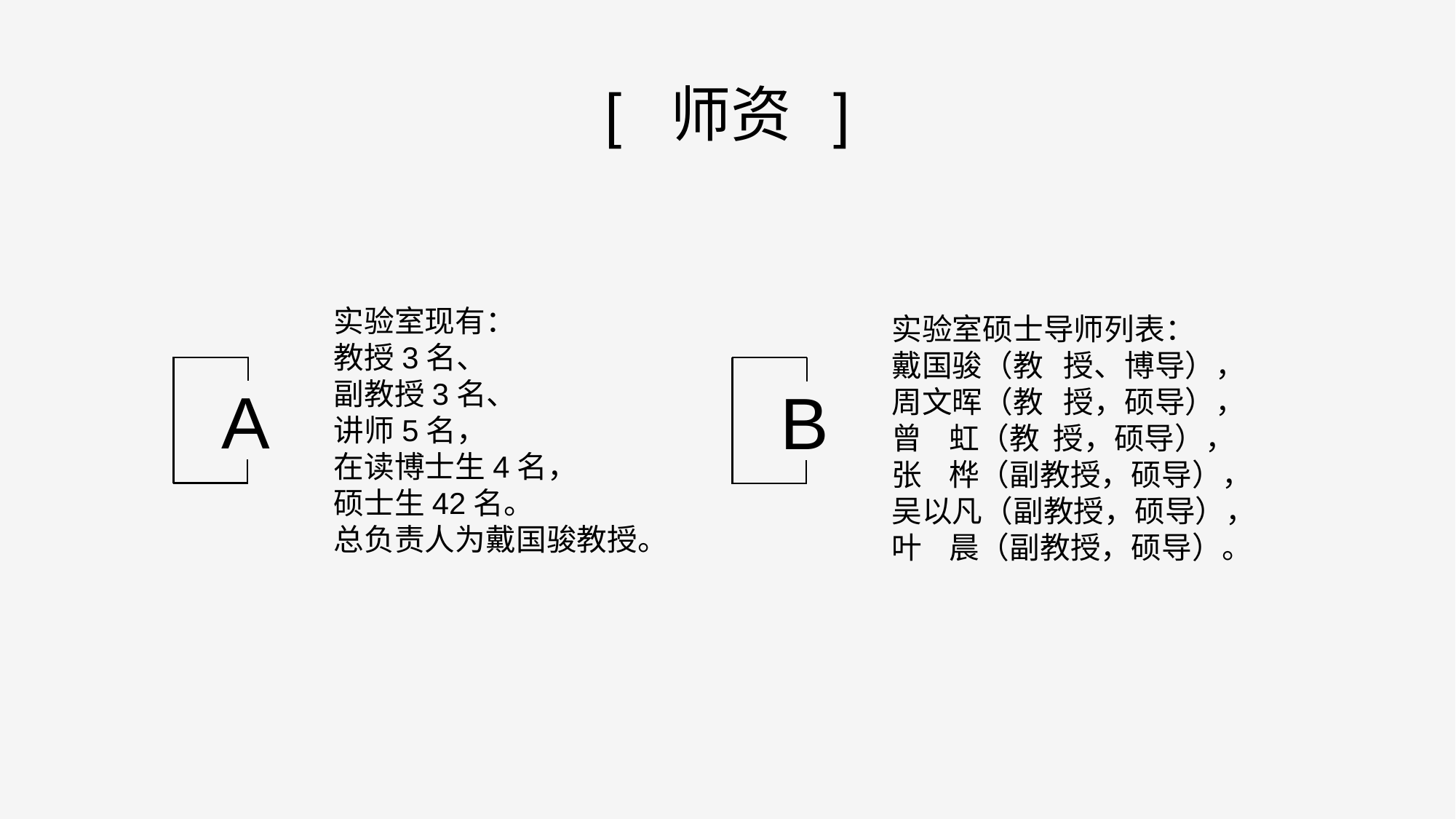

[  师资  ]
实验室现有：
教授3名、
副教授3名、
讲师5名，
在读博士生4名，
硕士生42名。
总负责人为戴国骏教授。
实验室硕士导师列表：
戴国骏（教   授、博导），
周文晖（教   授，硕导），
曾    虹（教  授，硕导），
张    桦（副教授，硕导），
吴以凡（副教授，硕导），
叶    晨（副教授，硕导）。
A
B